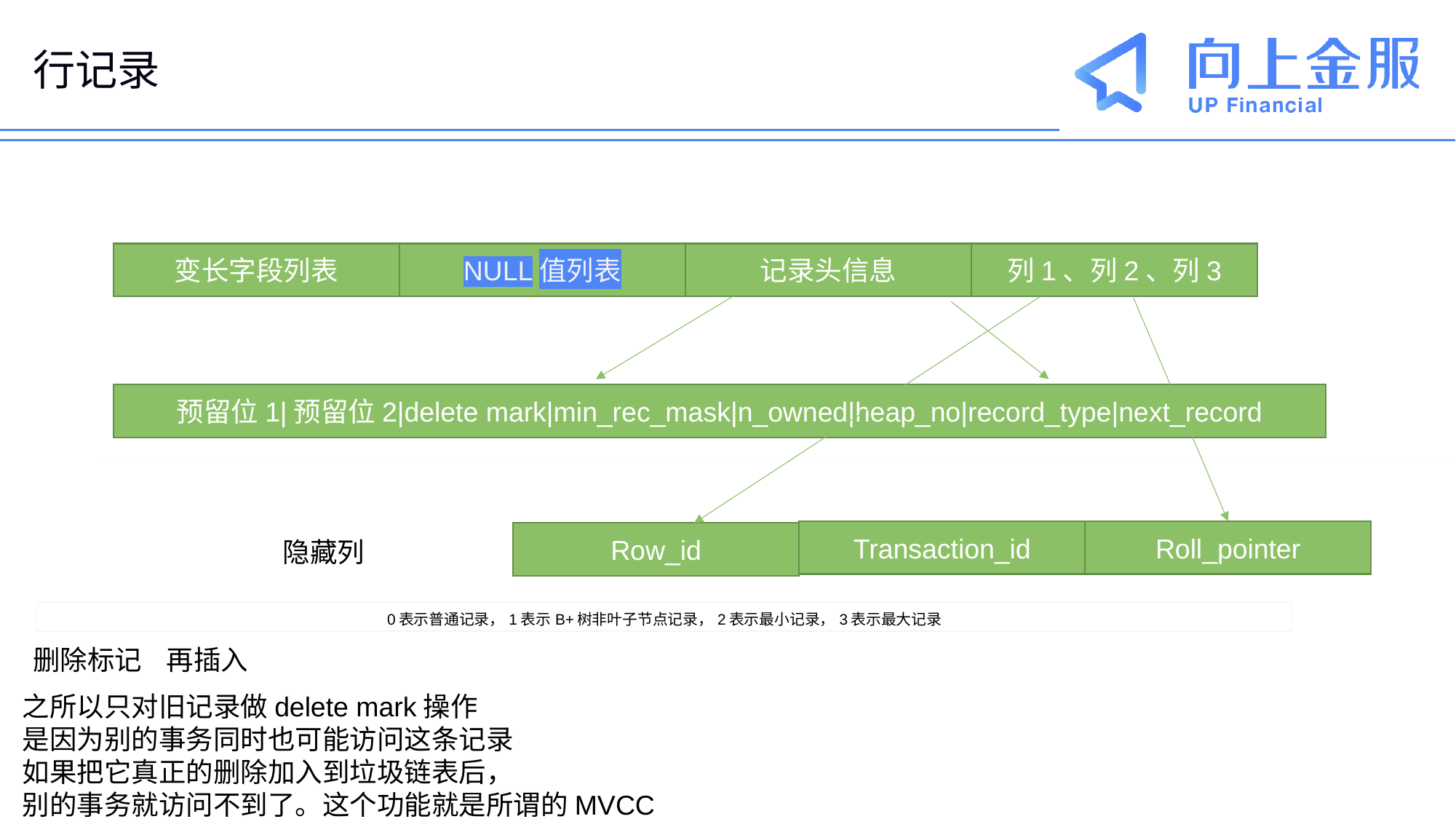

延迟符
# 行记录
记录头信息
变长字段列表
列1、列2、列3
NULL值列表
预留位1|预留位2|delete mark|min_rec_mask|n_owned|heap_no|record_type|next_record

Roll_pointer
Transaction_id
Row_id
隐藏列
| 0表示普通记录，1表示B+树非叶子节点记录，2表示最小记录，3表示最大记录 |
| --- |
删除标记    再插入
之所以只对旧记录做delete mark操作
是因为别的事务同时也可能访问这条记录
如果把它真正的删除加入到垃圾链表后，
别的事务就访问不到了。这个功能就是所谓的MVCC